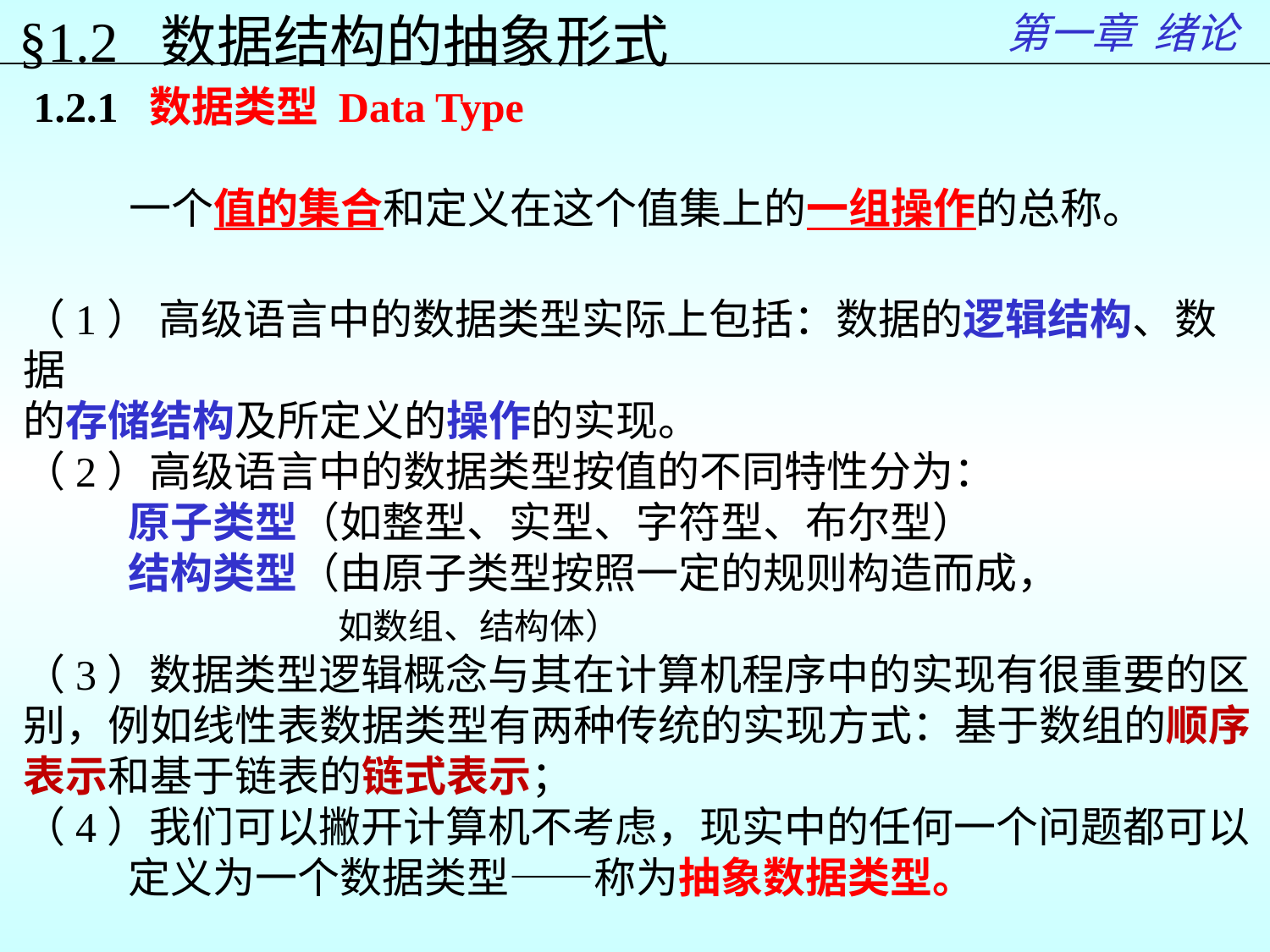

第一章  绪论

§1.2  数据结构的抽象形式
1.2.1  数据类型 Data Type

         一个值的集合和定义在这个值集上的一组操作的总称。
（1） 高级语言中的数据类型实际上包括：数据的逻辑结构、数据
的存储结构及所定义的操作的实现。
（2）高级语言中的数据类型按值的不同特性分为：
          原子类型（如整型、实型、字符型、布尔型）
          结构类型（由原子类型按照一定的规则构造而成，
                                如数组、结构体）
（3）数据类型逻辑概念与其在计算机程序中的实现有很重要的区别，例如线性表数据类型有两种传统的实现方式：基于数组的顺序表示和基于链表的链式表示；
（4）我们可以撇开计算机不考虑，现实中的任何一个问题都可以
          定义为一个数据类型——称为抽象数据类型。